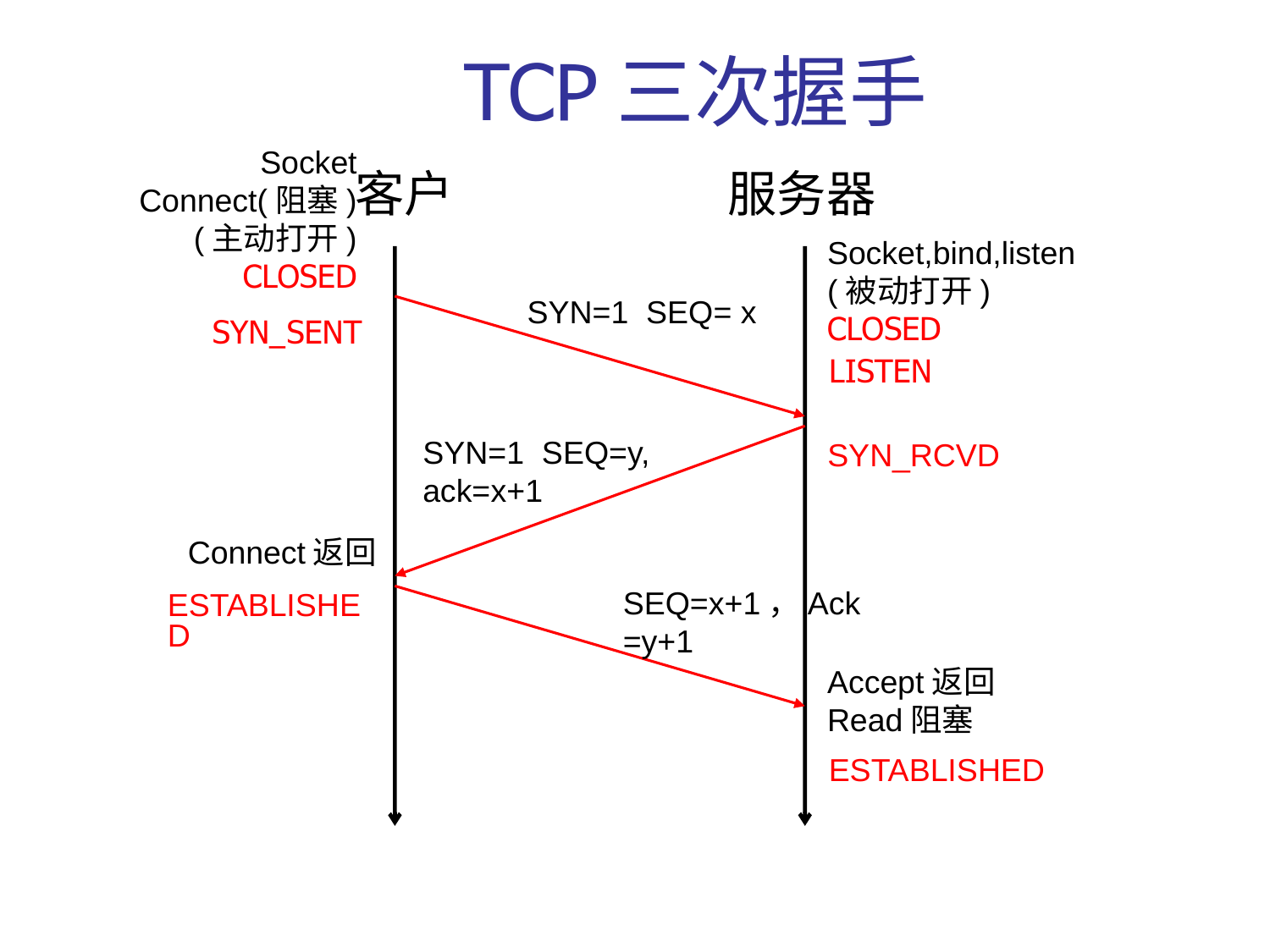

# TCP三次握手
Socket
Connect(阻塞)
(主动打开) CLOSED
客户
服务器
Socket,bind,listen
(被动打开) CLOSED

SYN=1  SEQ= x

SYN_SENT
LISTEN

SYN=1  SEQ=y,  ack=x+1
SYN_RCVD
Connect返回
SEQ=x+1，Ack=y+1
ESTABLISHED

Accept返回
Read阻塞
ESTABLISHED